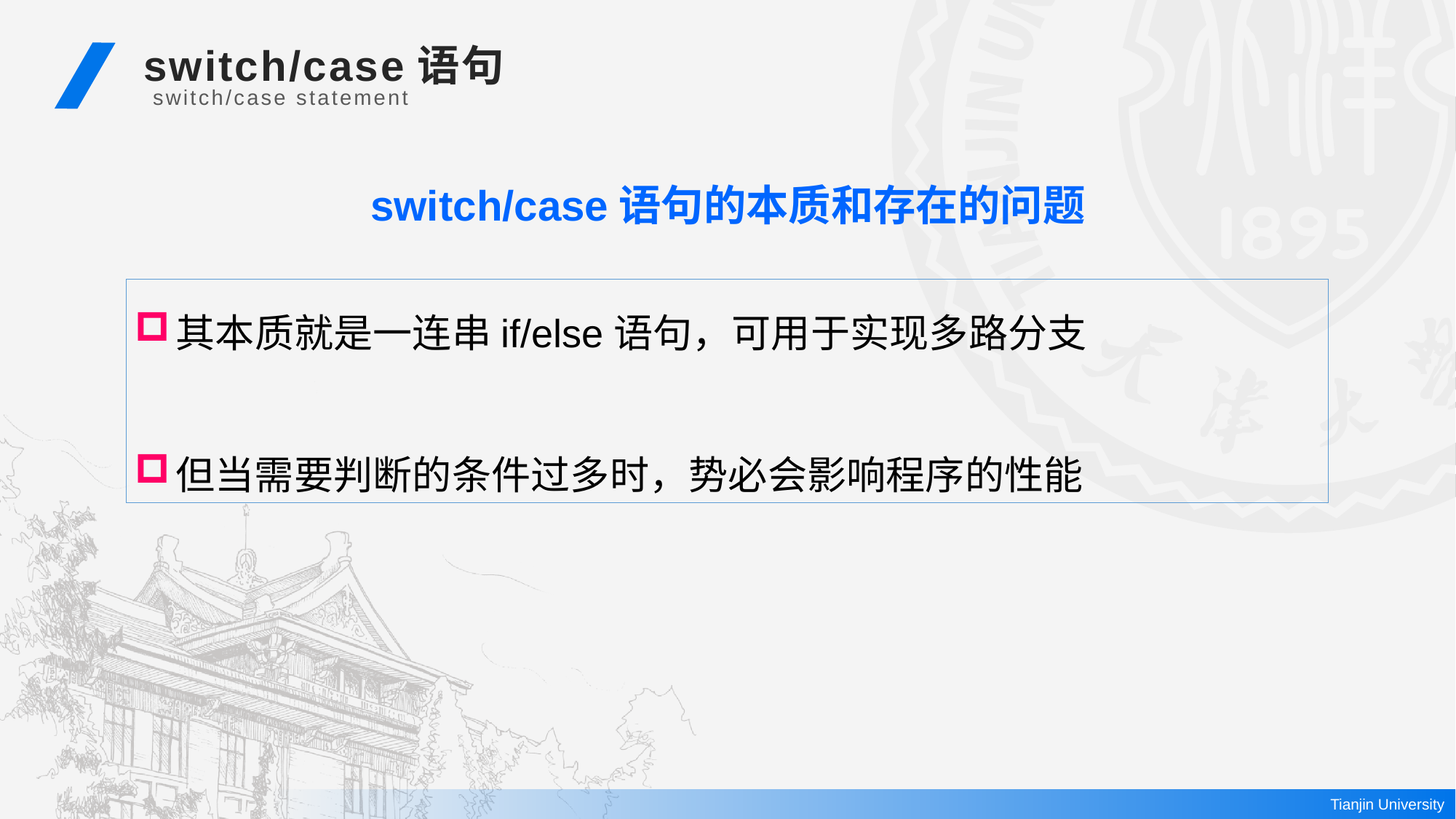

switch/case语句
   switch/case statement
switch/case语句的本质和存在的问题
其本质就是一连串if/else语句，可用于实现多路分支

但当需要判断的条件过多时，势必会影响程序的性能